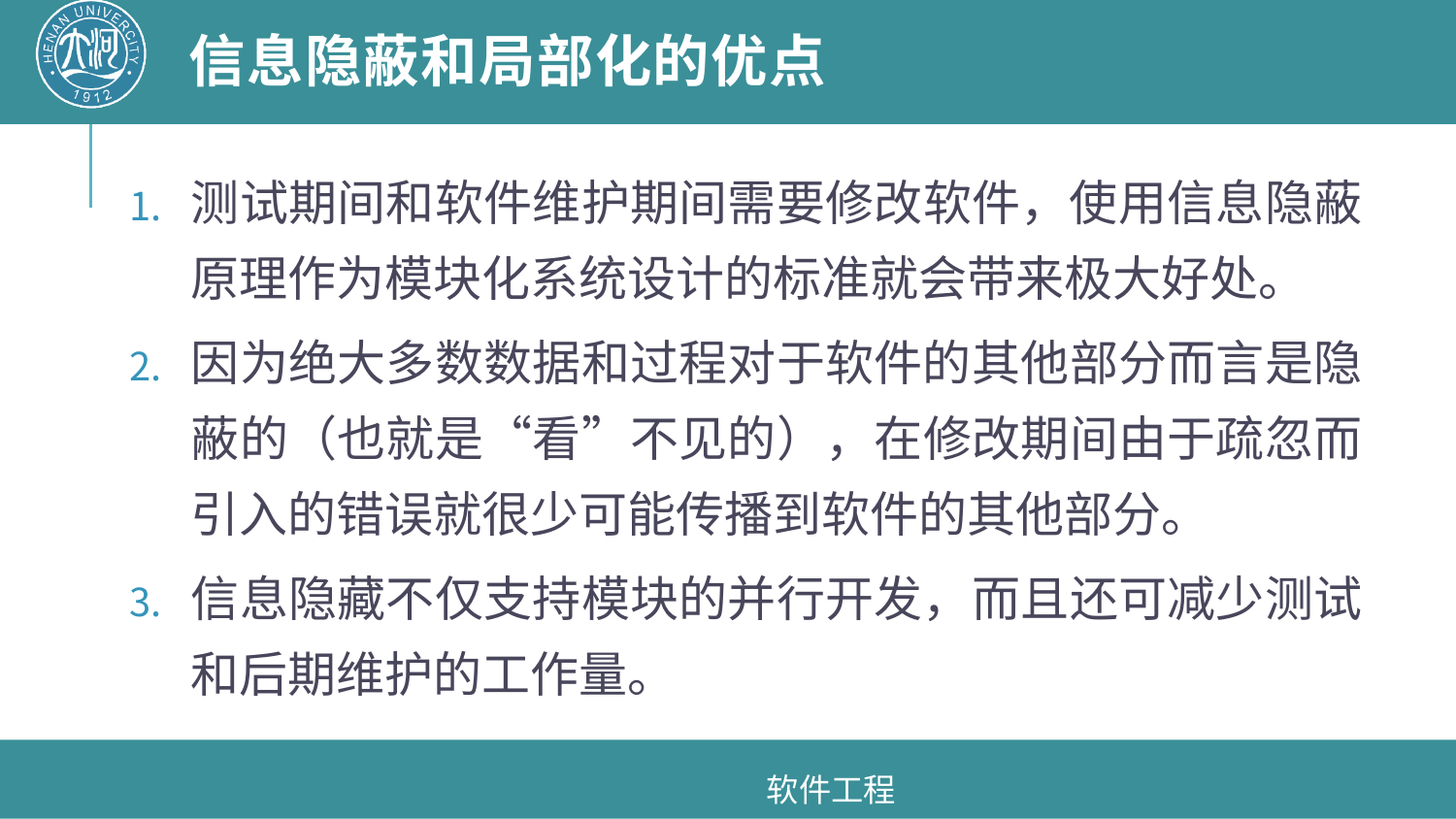

# 信息隐蔽和局部化的优点
测试期间和软件维护期间需要修改软件，使用信息隐蔽原理作为模块化系统设计的标准就会带来极大好处。
因为绝大多数数据和过程对于软件的其他部分而言是隐蔽的（也就是“看”不见的），在修改期间由于疏忽而引入的错误就很少可能传播到软件的其他部分。
信息隐藏不仅支持模块的并行开发，而且还可减少测试和后期维护的工作量。

软件工程
145